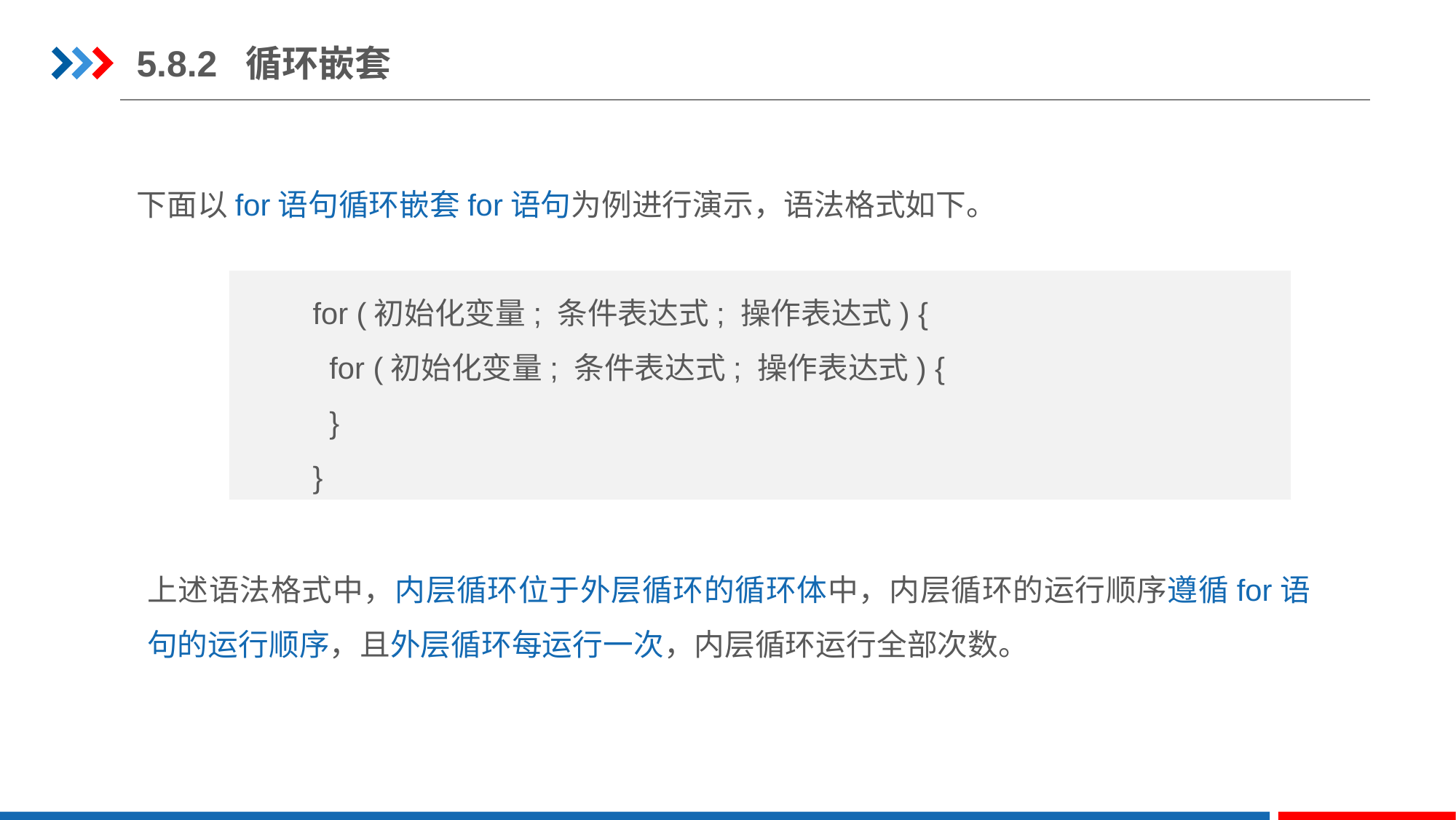

5.8.2	循环嵌套
下面以for语句循环嵌套for语句为例进行演示，语法格式如下。
for (初始化变量; 条件表达式; 操作表达式) {
  for (初始化变量; 条件表达式; 操作表达式) {
  }
}
上述语法格式中，内层循环位于外层循环的循环体中，内层循环的运行顺序遵循for语句的运行顺序，且外层循环每运行一次，内层循环运行全部次数。